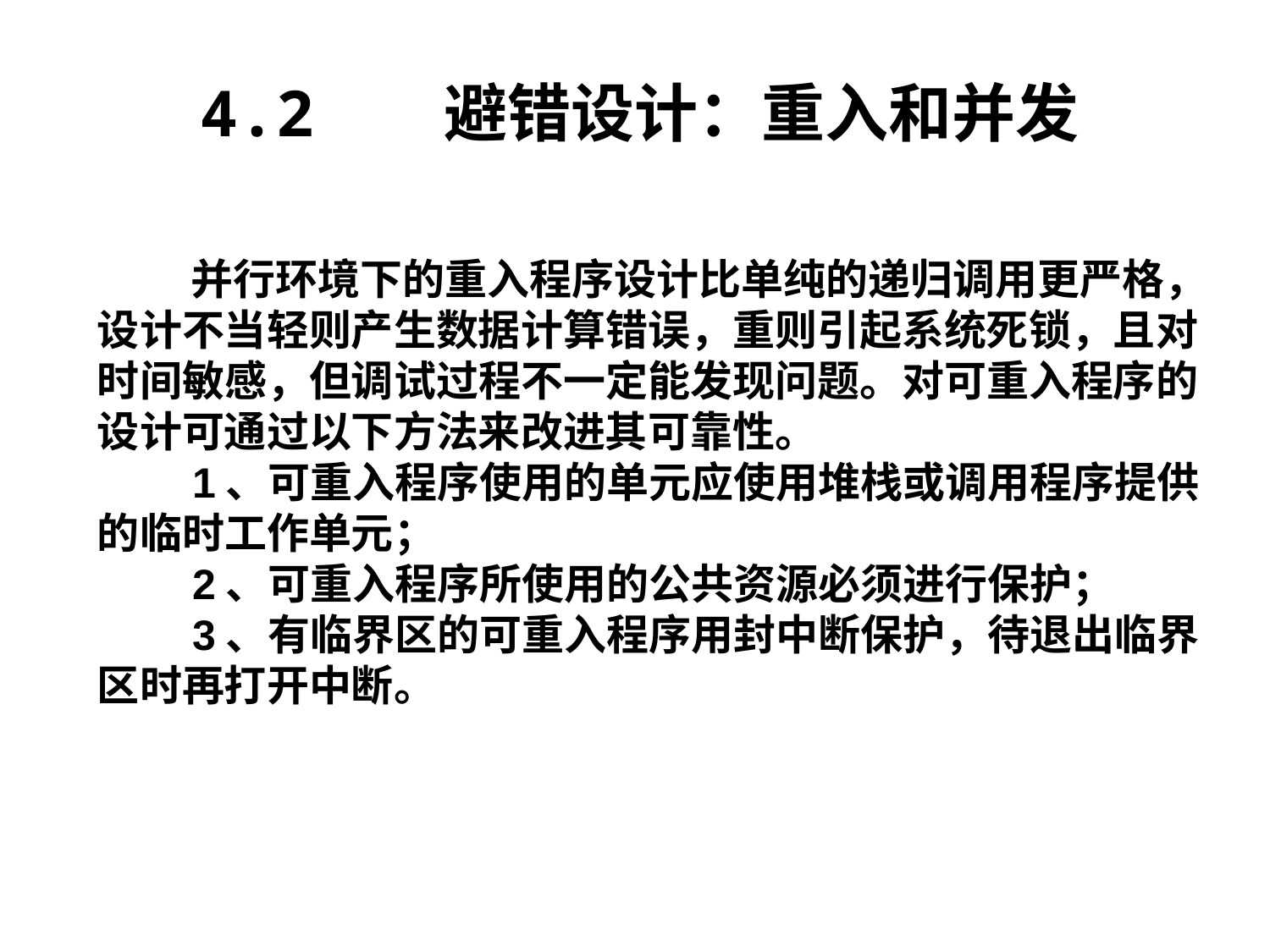

4.2   避错设计：重入和并发
     并行环境下的重入程序设计比单纯的递归调用更严格，设计不当轻则产生数据计算错误，重则引起系统死锁，且对时间敏感，但调试过程不一定能发现问题。对可重入程序的设计可通过以下方法来改进其可靠性。
     1、可重入程序使用的单元应使用堆栈或调用程序提供的临时工作单元；
     2、可重入程序所使用的公共资源必须进行保护；
     3、有临界区的可重入程序用封中断保护，待退出临界区时再打开中断。